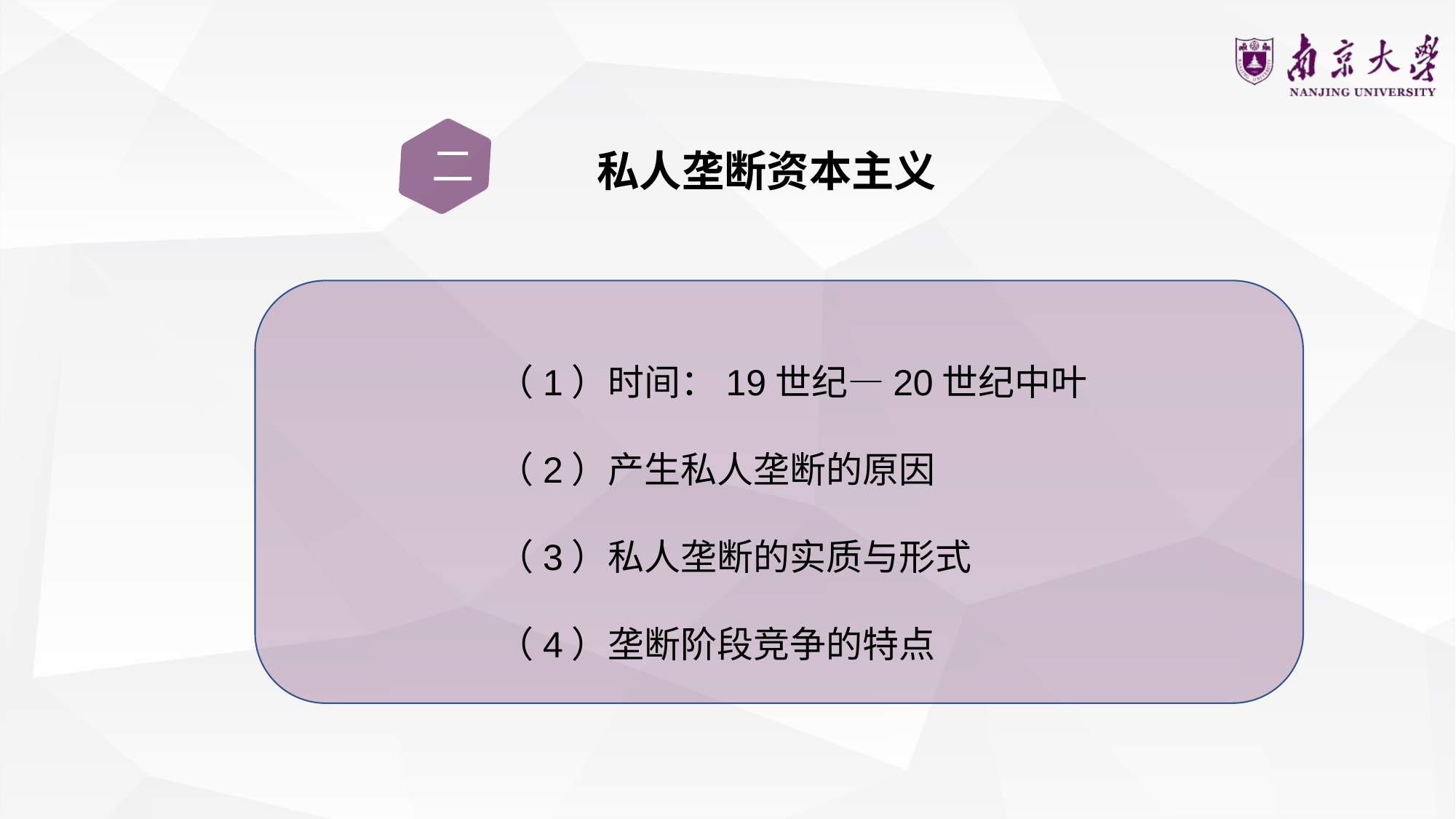

二
私人垄断资本主义

（1）时间：19世纪—20世纪中叶
（2）产生私人垄断的原因
（3）私人垄断的实质与形式
（4）垄断阶段竞争的特点